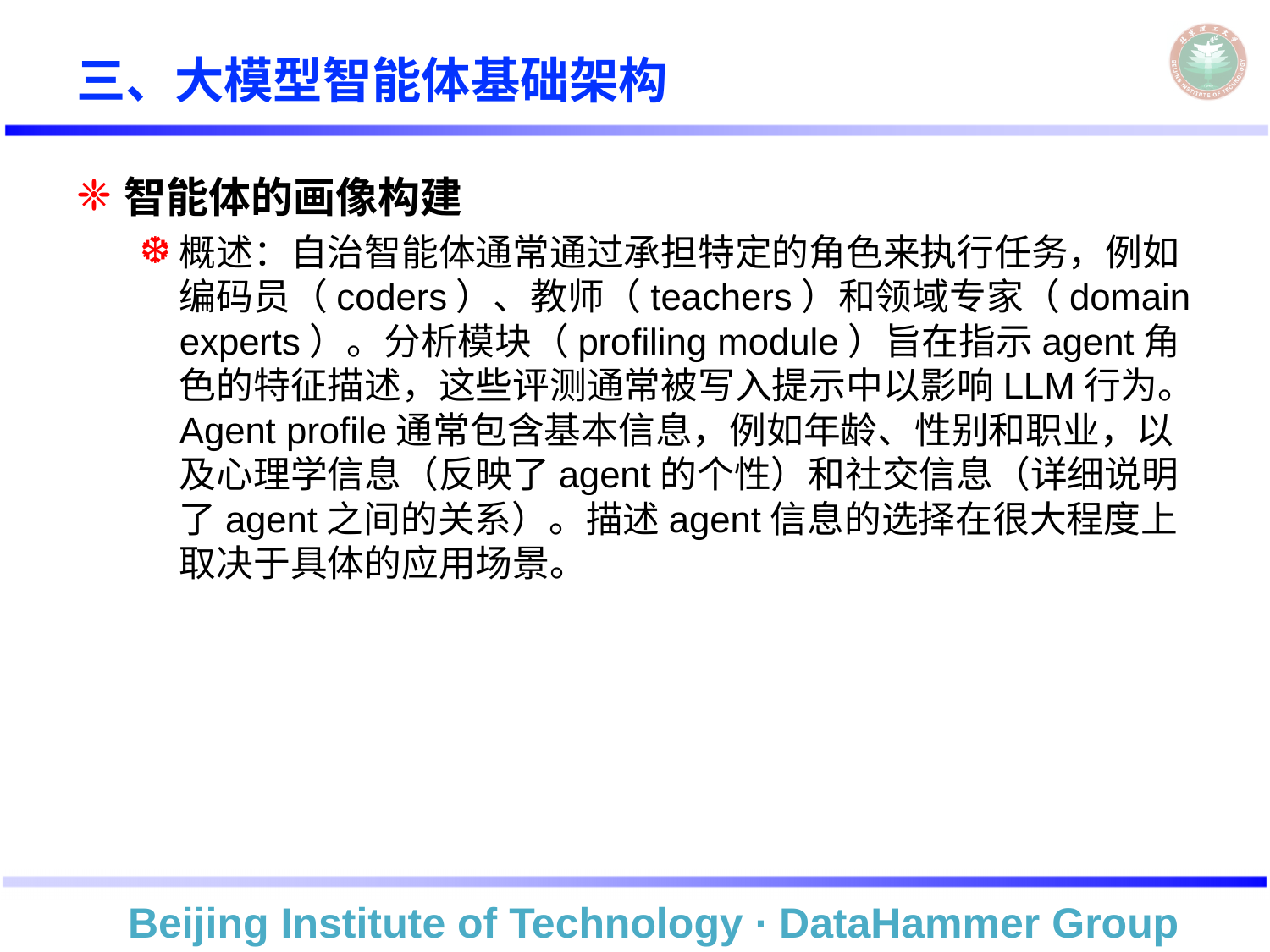

# 三、大模型智能体基础架构
智能体的画像构建
概述：自治智能体通常通过承担特定的角色来执行任务，例如编码员（coders）、教师（teachers）和领域专家（domain experts）。分析模块（profiling module）旨在指示agent角色的特征描述，这些评测通常被写入提示中以影响LLM行为。Agent profile通常包含基本信息，例如年龄、性别和职业，以及心理学信息（反映了agent的个性）和社交信息（详细说明了agent之间的关系）。描述agent信息的选择在很大程度上取决于具体的应用场景。